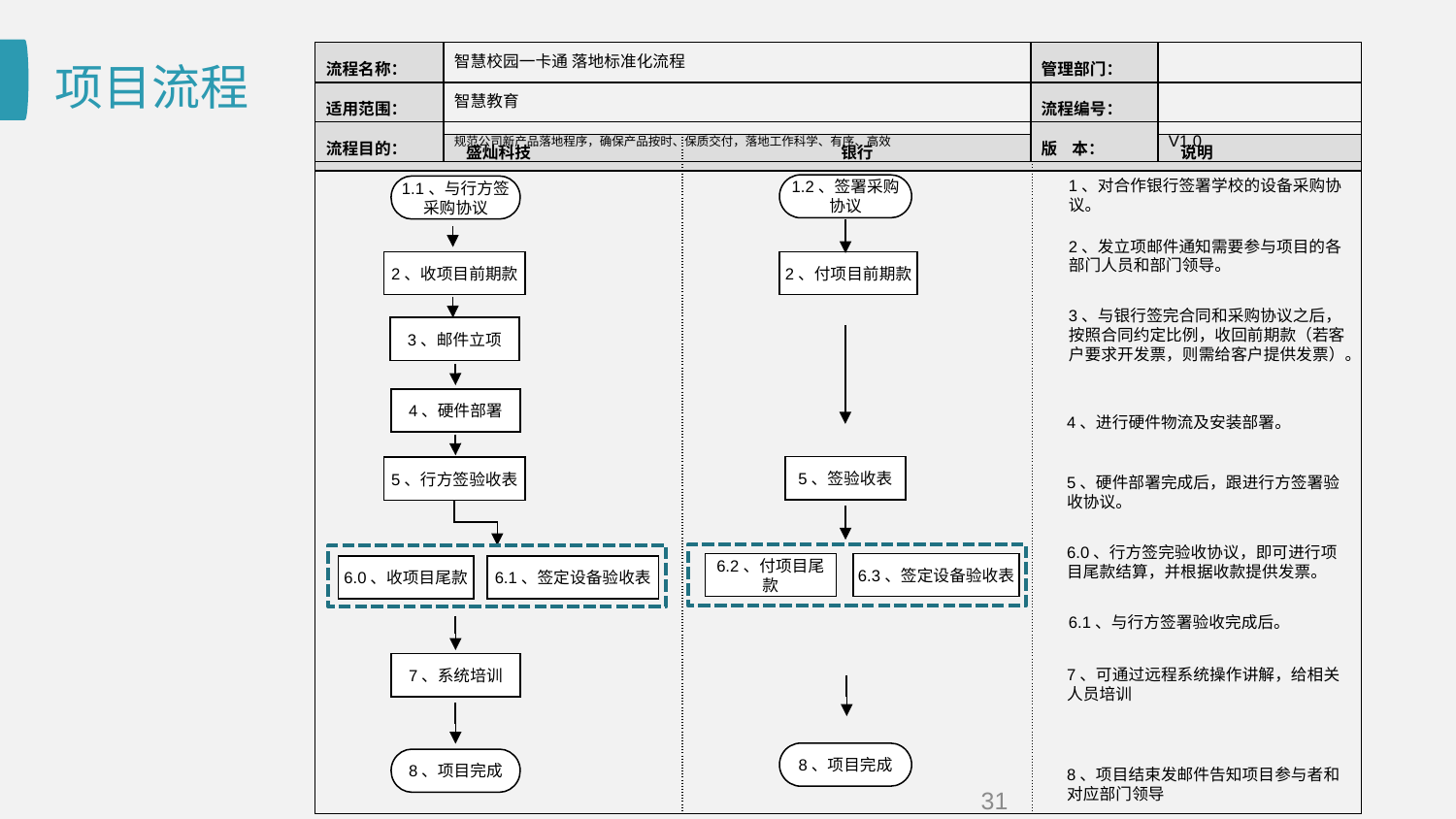

| 流程名称： | 智慧校园一卡通 落地标准化流程 | 管理部门： |  |
| --- | --- | --- | --- |
| 适用范围： | 智慧教育 | 流程编号： |  |
| 流程目的： | 规范公司新产品落地程序，确保产品按时、保质交付，落地工作科学、有序、高效 | 版 本： | V1.0 |
# 项目流程
| 盛灿科技 | 银行 | 说明 |
| --- | --- | --- |
|  |  |  |
1、对合作银行签署学校的设备采购协议。
1.2、签署采购协议
1.1、与行方签采购协议
2、发立项邮件通知需要参与项目的各部门人员和部门领导。
2、收项目前期款
2、付项目前期款
3、与银行签完合同和采购协议之后，按照合同约定比例，收回前期款（若客户要求开发票，则需给客户提供发票）。
3、邮件立项
4、硬件部署
4、进行硬件物流及安装部署。
5、签验收表
5、行方签验收表
5、硬件部署完成后，跟进行方签署验收协议。
6.0、行方签完验收协议，即可进行项目尾款结算，并根据收款提供发票。

6.2、付项目尾款
6.3、签定设备验收表
6.0、收项目尾款
6.1、签定设备验收表
6.1、与行方签署验收完成后。
7、系统培训
7、可通过远程系统操作讲解，给相关人员培训
8、项目完成
8、项目完成
8、项目结束发邮件告知项目参与者和对应部门领导
31